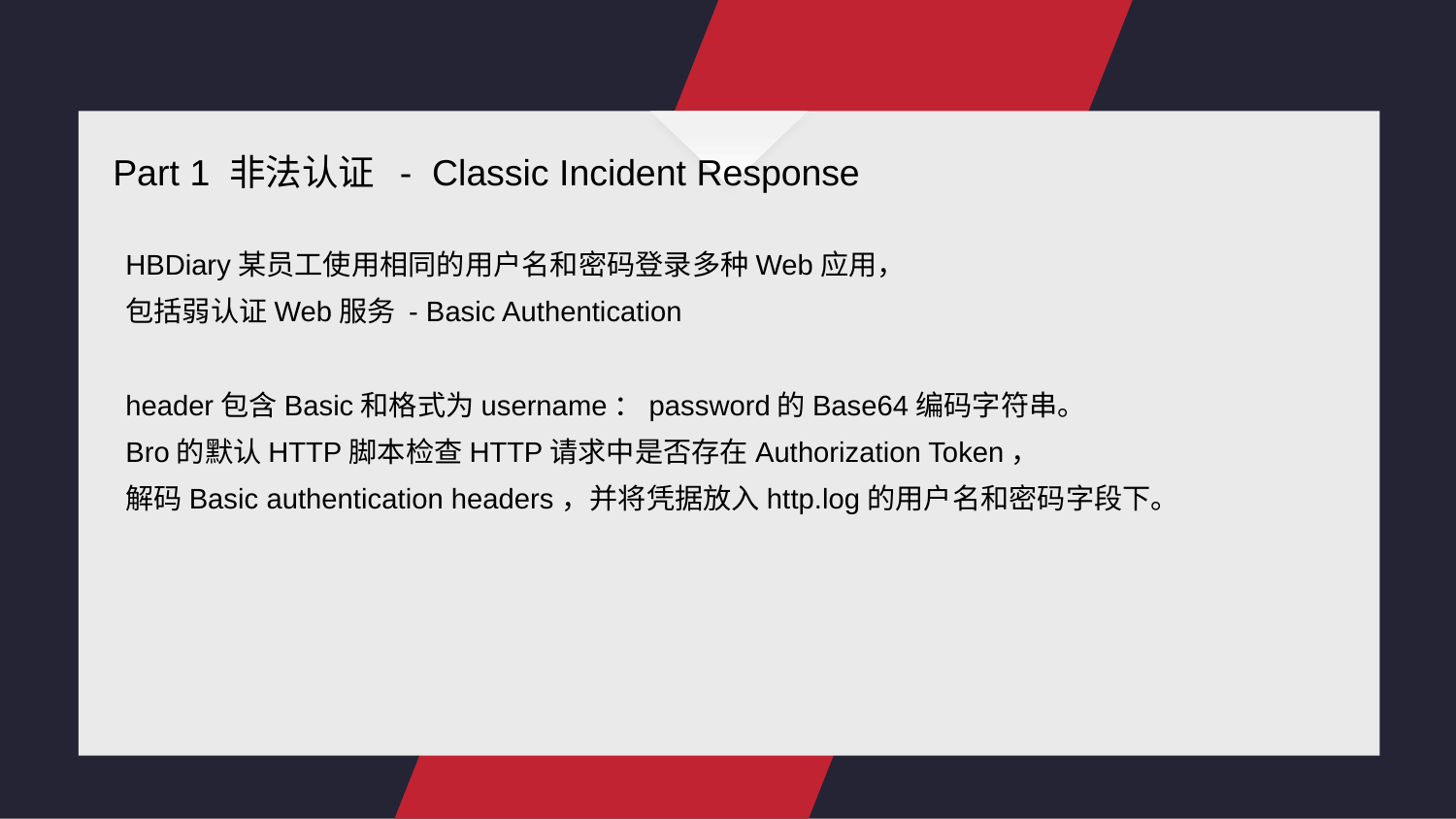

Part 1 非法认证  -  Classic Incident Response
HBDiary某员工使用相同的用户名和密码登录多种Web应用，
包括弱认证Web服务 - Basic Authentication

header包含Basic和格式为username：password的Base64编码字符串。
Bro的默认HTTP脚本检查HTTP请求中是否存在Authorization Token，
解码Basic authentication headers，并将凭据放入http.log的用户名和密码字段下。